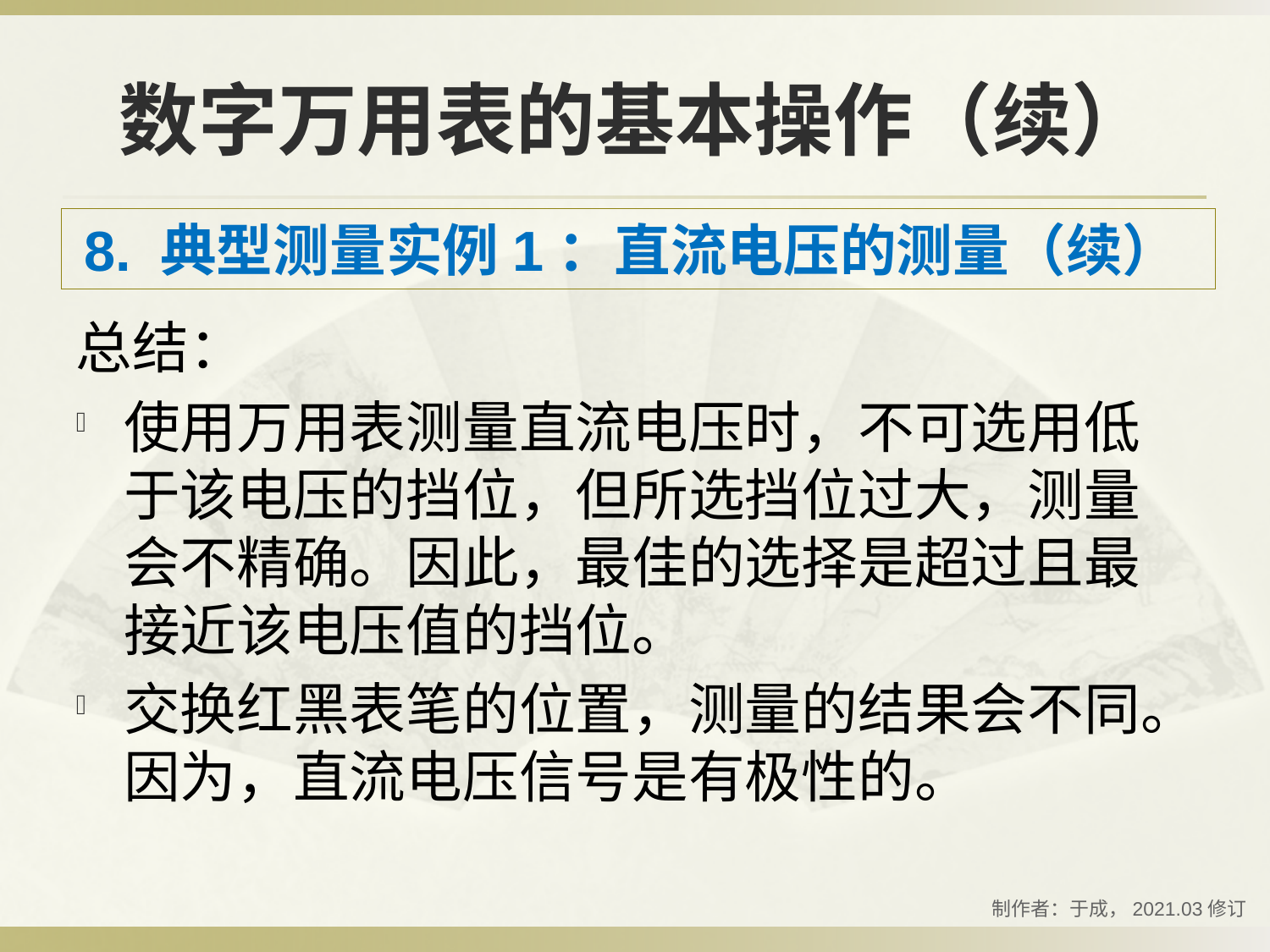

# 数字万用表的基本操作（续）
8. 典型测量实例1：直流电压的测量（续）
总结：
使用万用表测量直流电压时，不可选用低于该电压的挡位，但所选挡位过大，测量会不精确。因此，最佳的选择是超过且最接近该电压值的挡位。
交换红黑表笔的位置，测量的结果会不同。因为，直流电压信号是有极性的。
制作者：于成，2021.03修订